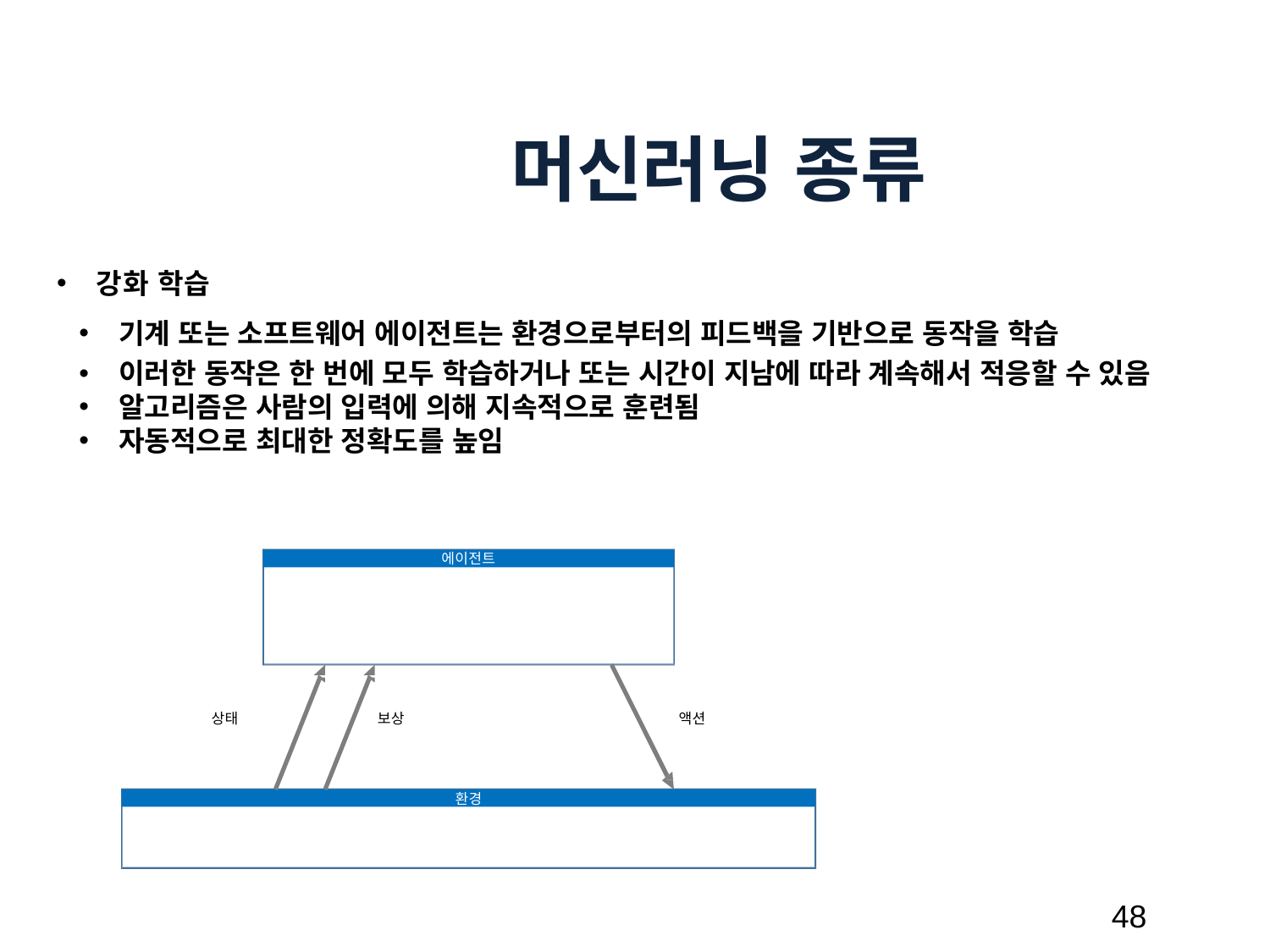

머신러닝 종류
강화 학습
기계 또는 소프트웨어 에이전트는 환경으로부터의 피드백을 기반으로 동작을 학습
이러한 동작은 한 번에 모두 학습하거나 또는 시간이 지남에 따라 계속해서 적응할 수 있음
알고리즘은 사람의 입력에 의해 지속적으로 훈련됨
자동적으로 최대한 정확도를 높임

에이전트

상태
보상
액션

환경